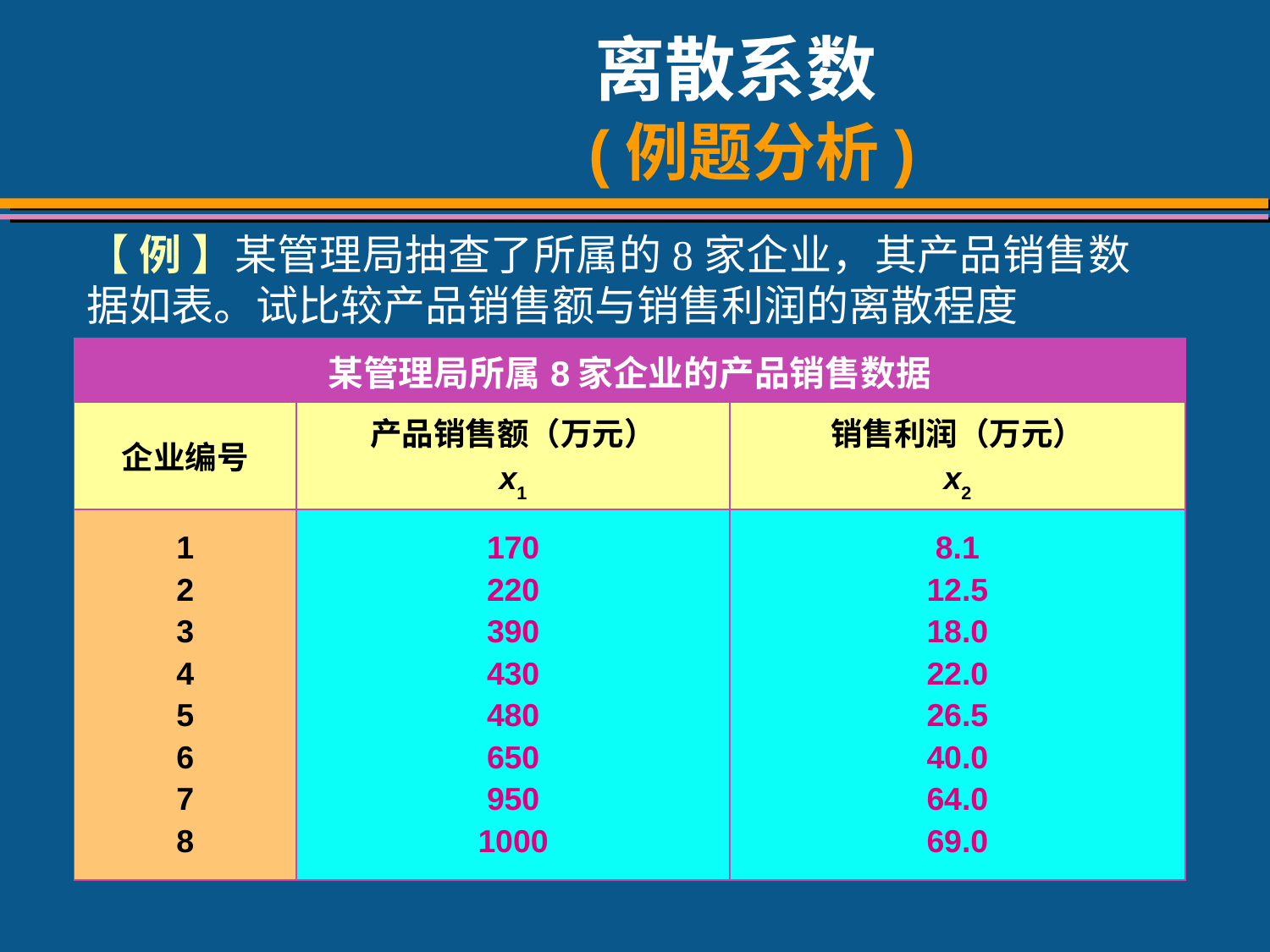

# 离散系数 (例题分析)
【 例 】某管理局抽查了所属的8家企业，其产品销售数据如表。试比较产品销售额与销售利润的离散程度
| 某管理局所属8家企业的产品销售数据 |  |  |
| --- | --- | --- |
| 企业编号 | 产品销售额（万元） x1 | 销售利润（万元） x2 |
| 1 2 3 4 5 6 7 8 | 170 220 390 430 480 650 950 1000 | 8.1 12.5 18.0 22.0 26.5 40.0 64.0 69.0 |